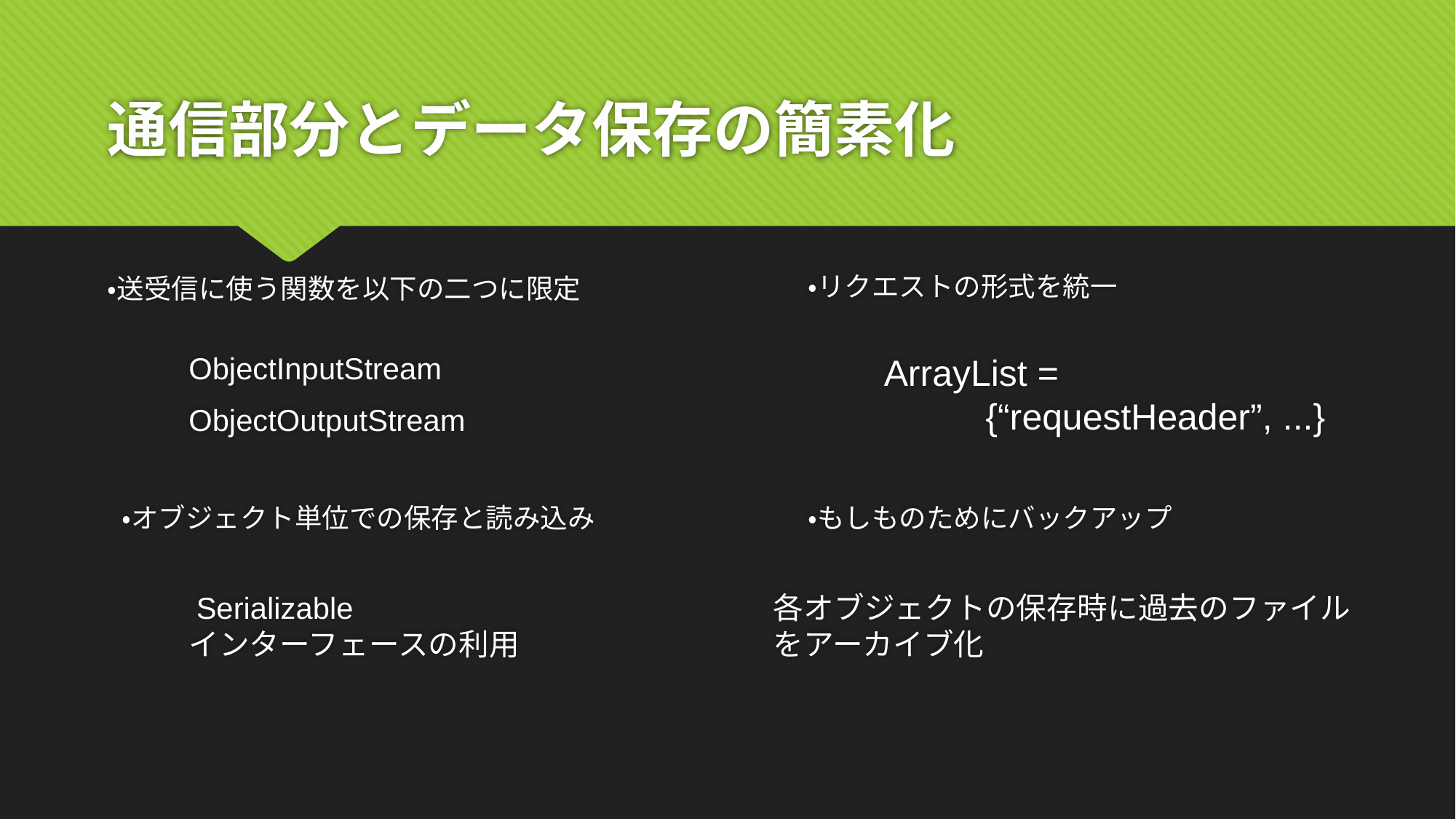

# 通信部分とデータ保存の簡素化

・リクエストの形式を統一
・送受信に使う関数を以下の二つに限定
ObjectInputStream
ObjectOutputStream
 ArrayList =
	{“requestHeader”, ...}
・オブジェクト単位での保存と読み込み
・もしものためにバックアップ
 Serializable
インターフェースの利用
各オブジェクトの保存時に過去のファイルをアーカイブ化